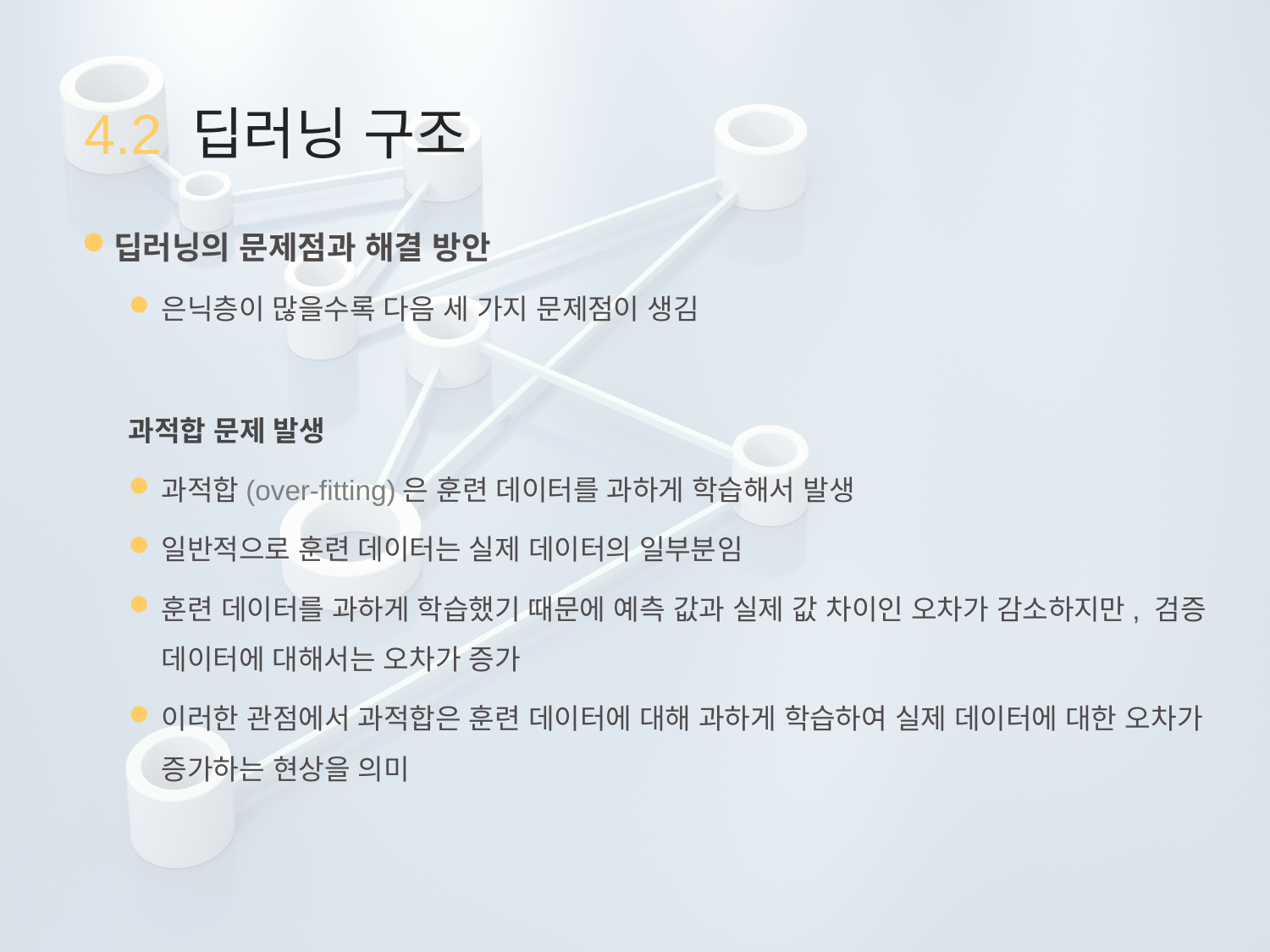

# 4.2 딥러닝 구조
딥러닝의 문제점과 해결 방안
은닉층이 많을수록 다음 세 가지 문제점이 생김

과적합 문제 발생
과적합(over-fitting)은 훈련 데이터를 과하게 학습해서 발생
일반적으로 훈련 데이터는 실제 데이터의 일부분임
훈련 데이터를 과하게 학습했기 때문에 예측 값과 실제 값 차이인 오차가 감소하지만, 검증 데이터에 대해서는 오차가 증가
이러한 관점에서 과적합은 훈련 데이터에 대해 과하게 학습하여 실제 데이터에 대한 오차가 증가하는 현상을 의미